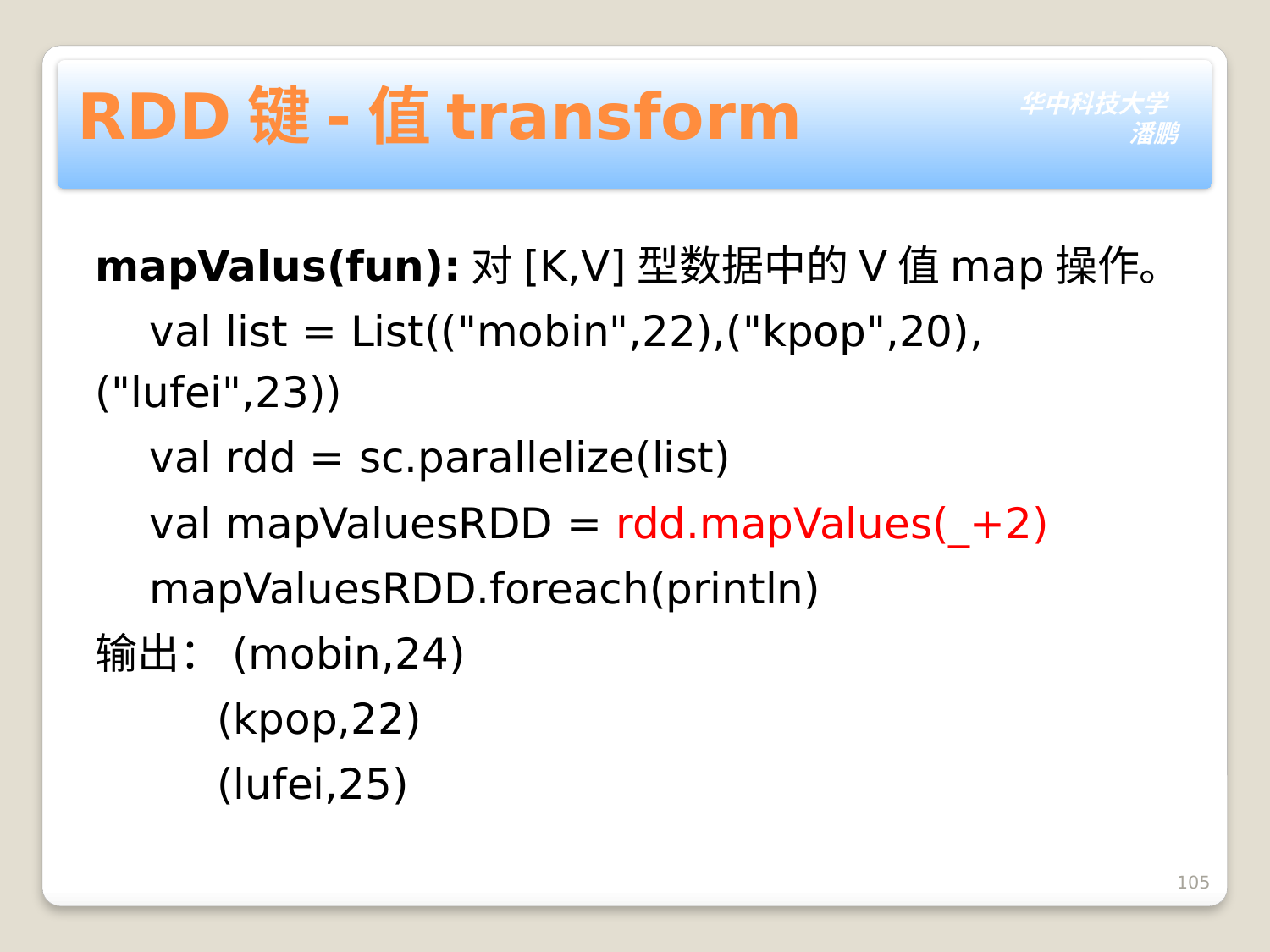

# RDD键-值transform
mapValus(fun):对[K,V]型数据中的V值map操作。
    val list = List(("mobin",22),("kpop",20),("lufei",23))
    val rdd = sc.parallelize(list)
    val mapValuesRDD = rdd.mapValues(_+2)
    mapValuesRDD.foreach(println)
输出：(mobin,24)
         (kpop,22)
         (lufei,25)
105